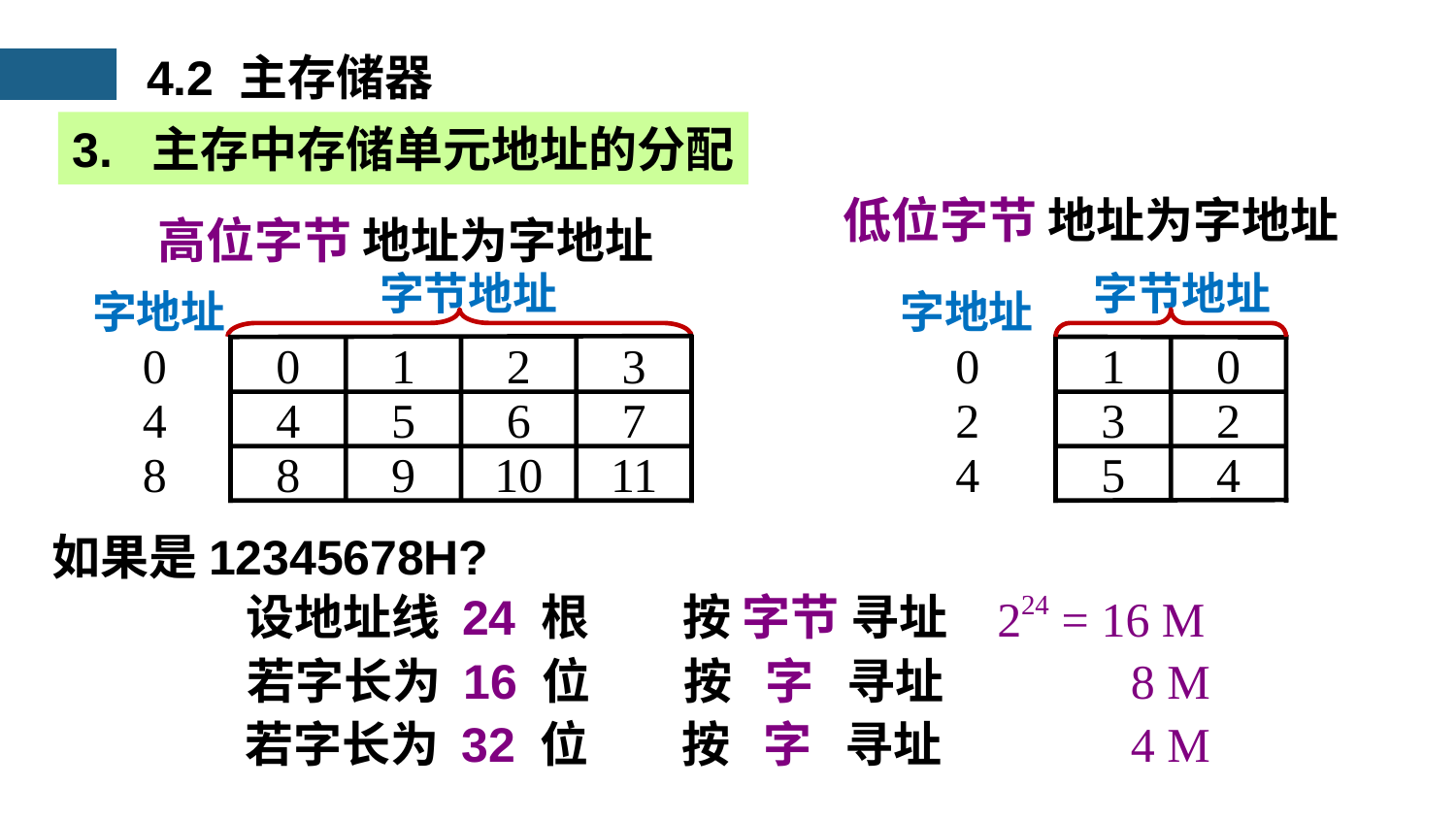

4.2 主存储器
3.  主存中存储单元地址的分配
   低位字节 地址为字地址
       高位字节 地址为字地址

字节地址
字地址

0

1

2

3

4

5
6
7
8

9
10
11

0
4
8

字节地址
字地址
0

1

0

3

2
5

4

2
4
如果是12345678H?
设地址线 24 根
按 字节 寻址
224 = 16 M
若字长为 16 位
按   字   寻址
8 M
若字长为 32 位
按   字   寻址
4 M